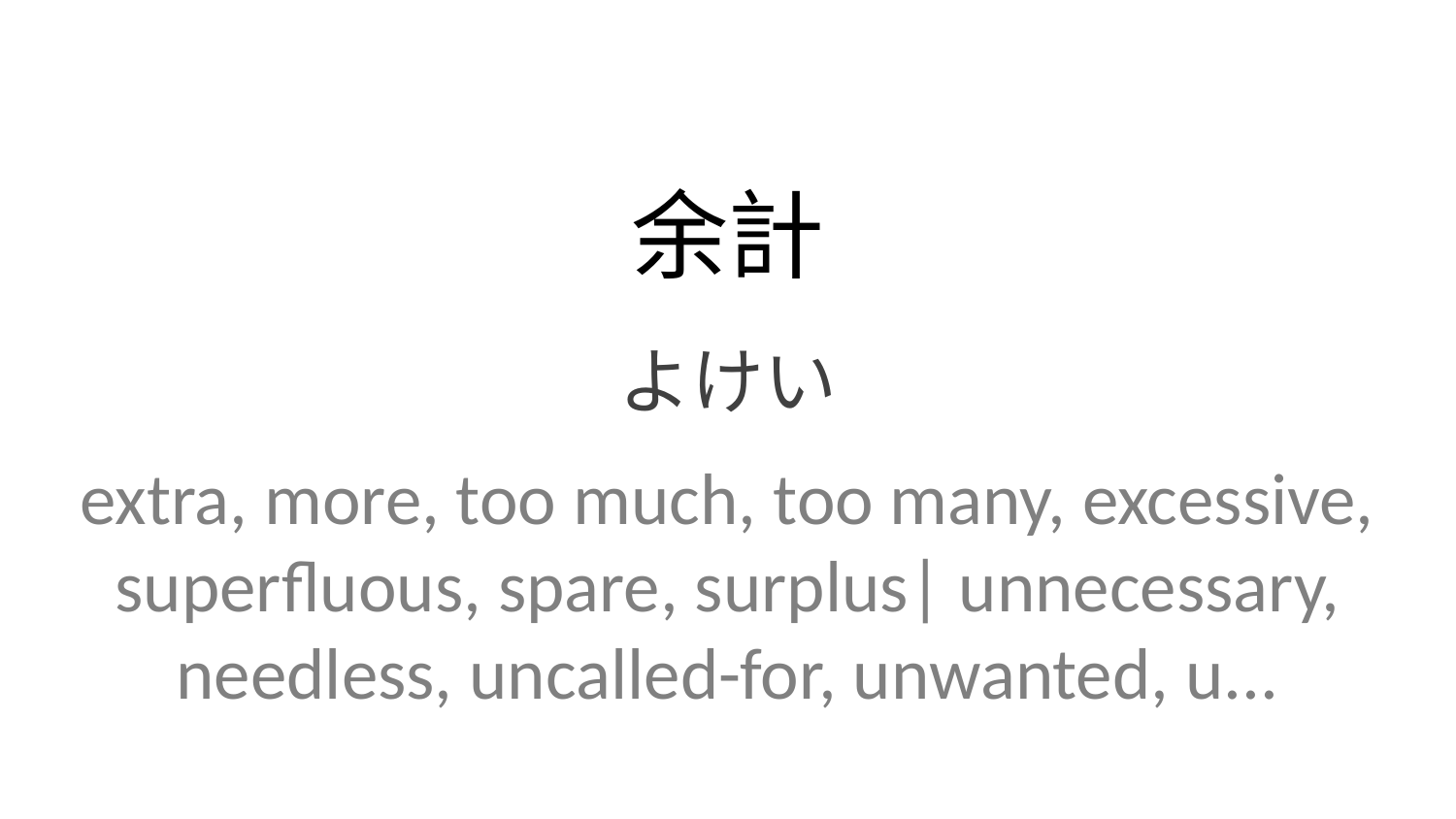

余計

よけい
extra, more, too much, too many, excessive, superfluous, spare, surplus| unnecessary, needless, uncalled-for, unwanted, u...